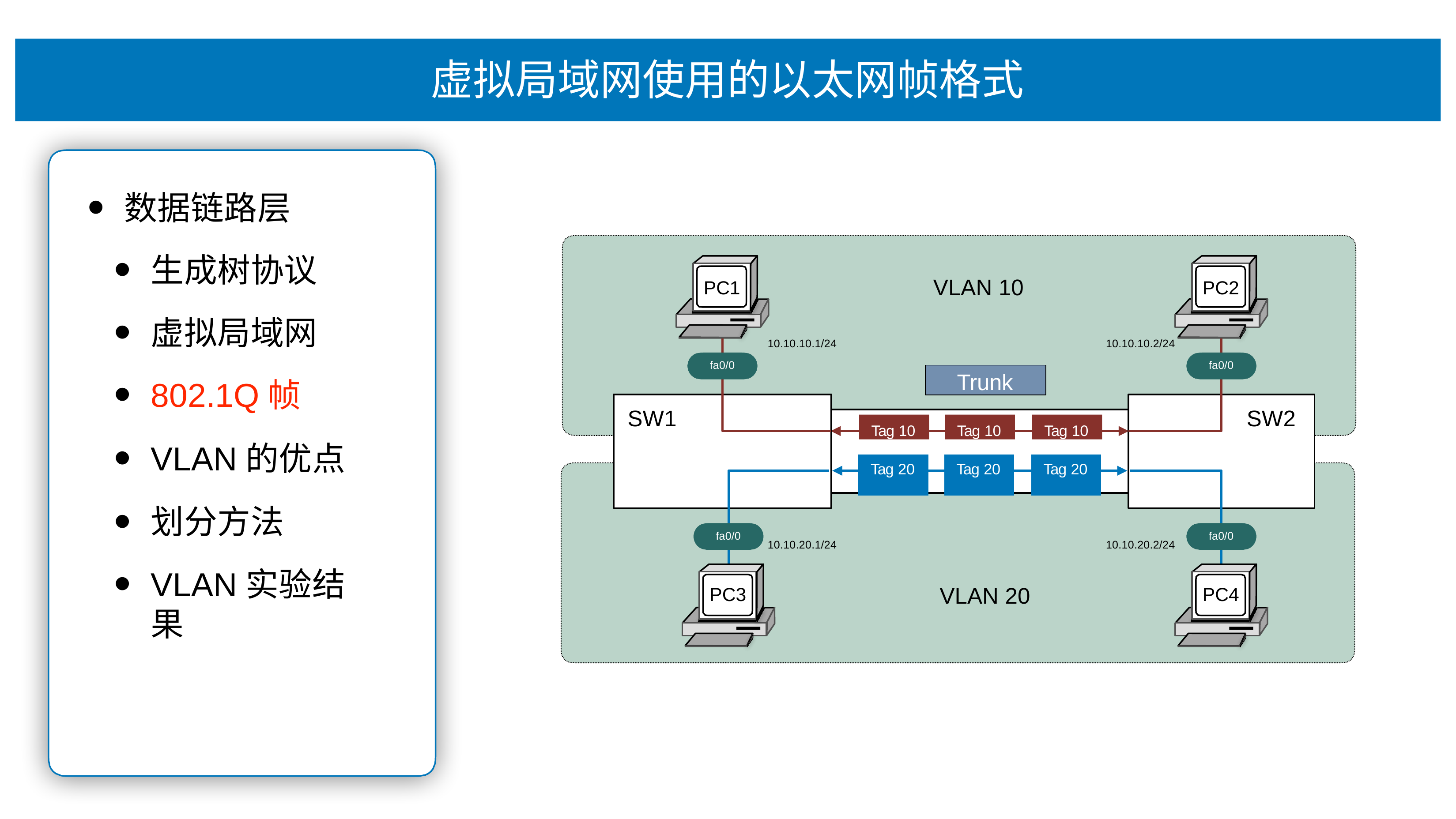

# 虚拟局域⽹使⽤的以太⽹帧格式

数据链路层
⽣成树协议
虚拟局域⽹
802.1Q帧
VLAN的优点
划分⽅法
VLAN实验结果

VLAN 10
PC1
PC2

10.10.10.1/24
10.10.10.2/24

fa0/0
fa0/0
Trunk

SW1
SW2

Tag 10
Tag 10
Tag 10

|  | Tag 20 |  | Tag 20 |  | Tag 20 |  |
| --- | --- | --- | --- | --- | --- | --- |
|  |  |  |  |  |  |  |

fa0/0
fa0/0
10.10.20.1/24
10.10.20.2/24

VLAN 20
PC3
PC4